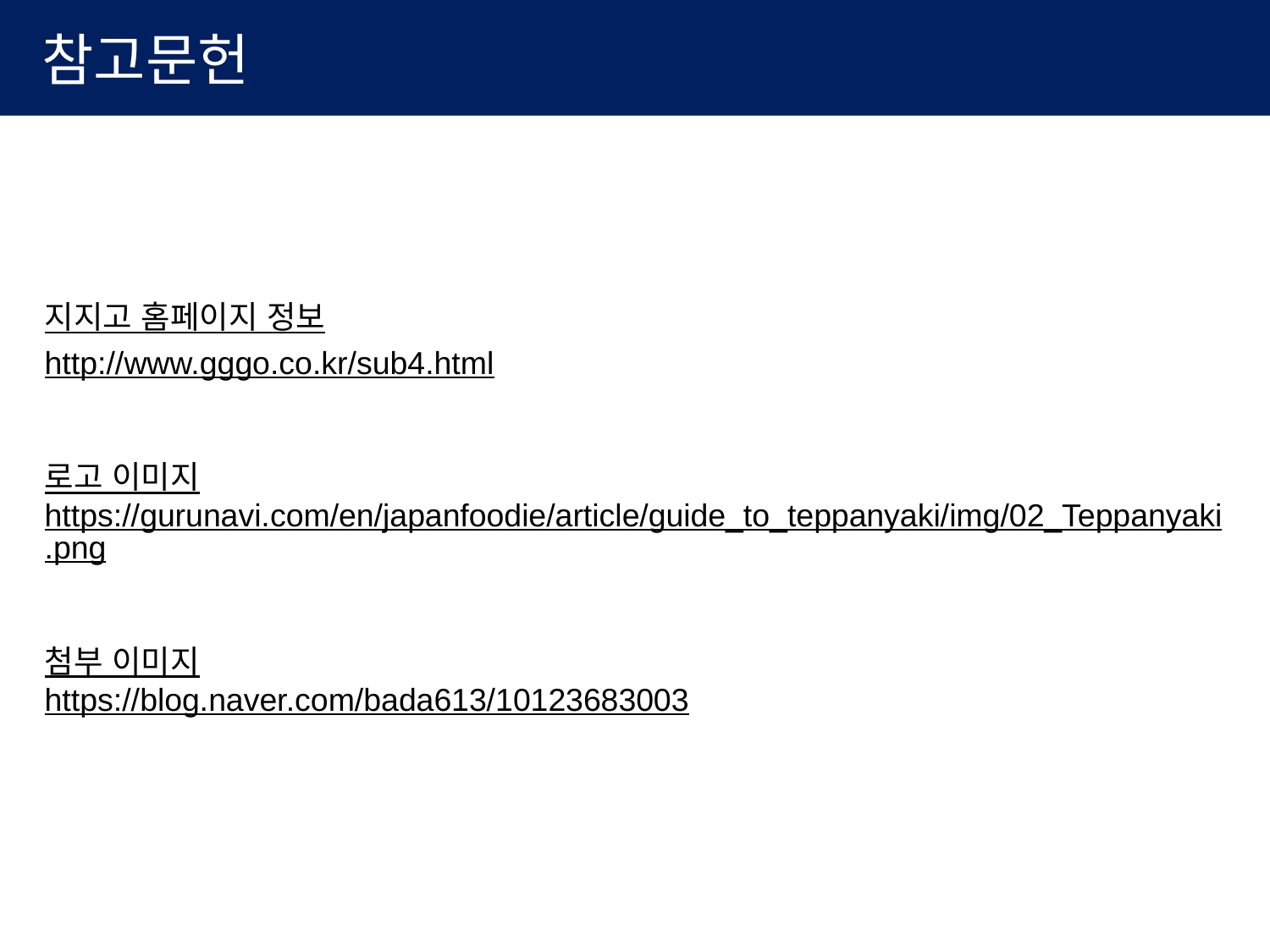

참고문헌
지지고 홈페이지 정보
http://www.gggo.co.kr/sub4.html

로고 이미지
https://gurunavi.com/en/japanfoodie/article/guide_to_teppanyaki/img/02_Teppanyaki.png

첨부 이미지
https://blog.naver.com/bada613/10123683003